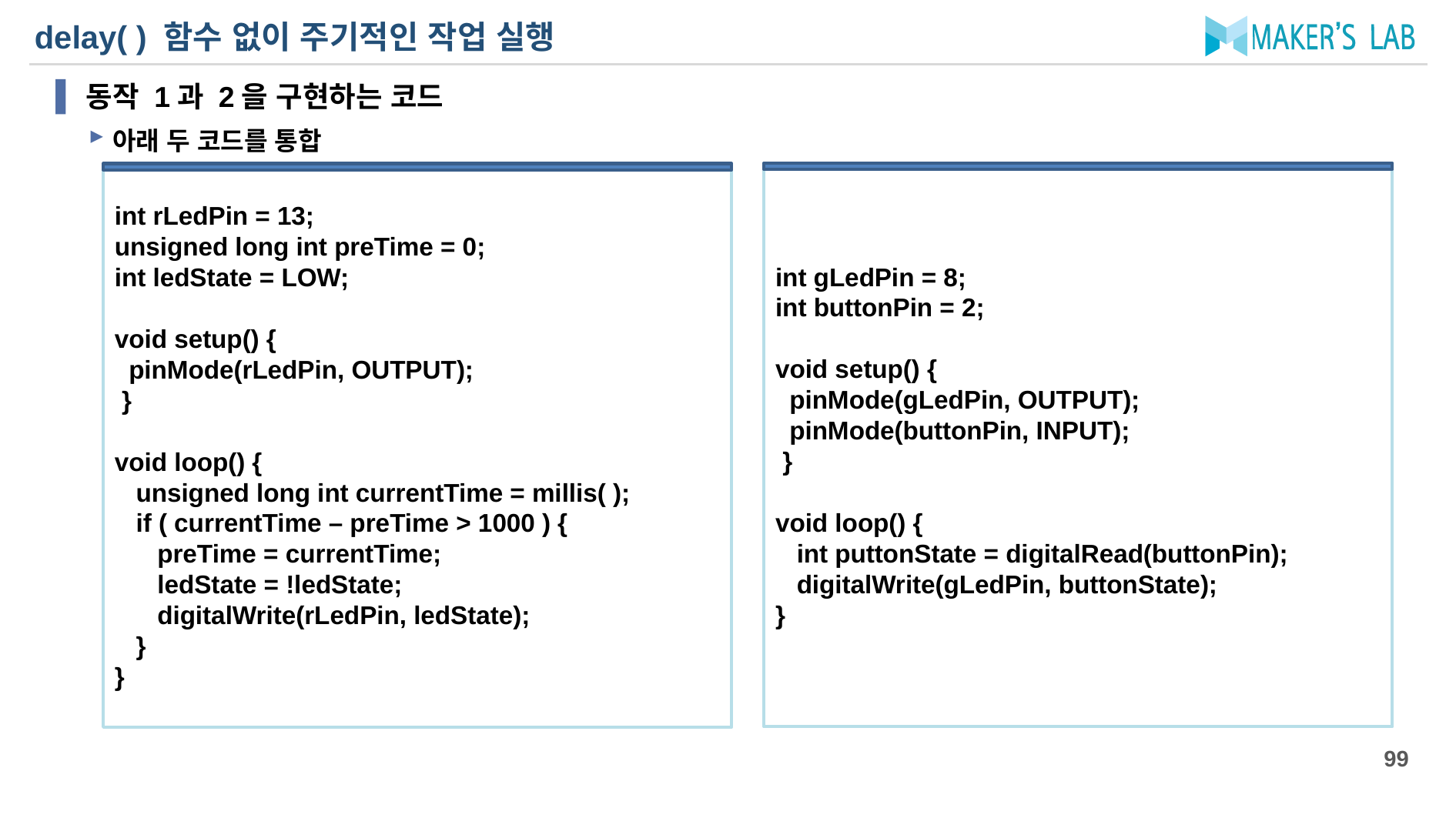

# delay( ) 함수 없이 주기적인 작업 실행
동작 1과 2을 구현하는 코드
아래 두 코드를 통합

int gLedPin = 8;
int buttonPin = 2;

void setup() {
  pinMode(gLedPin, OUTPUT);
  pinMode(buttonPin, INPUT);
 }

void loop() {
   int puttonState = digitalRead(buttonPin);
   digitalWrite(gLedPin, buttonState);
}

int rLedPin = 13;
unsigned long int preTime = 0;
int ledState = LOW;

void setup() {
  pinMode(rLedPin, OUTPUT);
 }

void loop() {
   unsigned long int currentTime = millis( );
   if ( currentTime – preTime > 1000 ) {
      preTime = currentTime;
      ledState = !ledState;
      digitalWrite(rLedPin, ledState);
   }
}
99